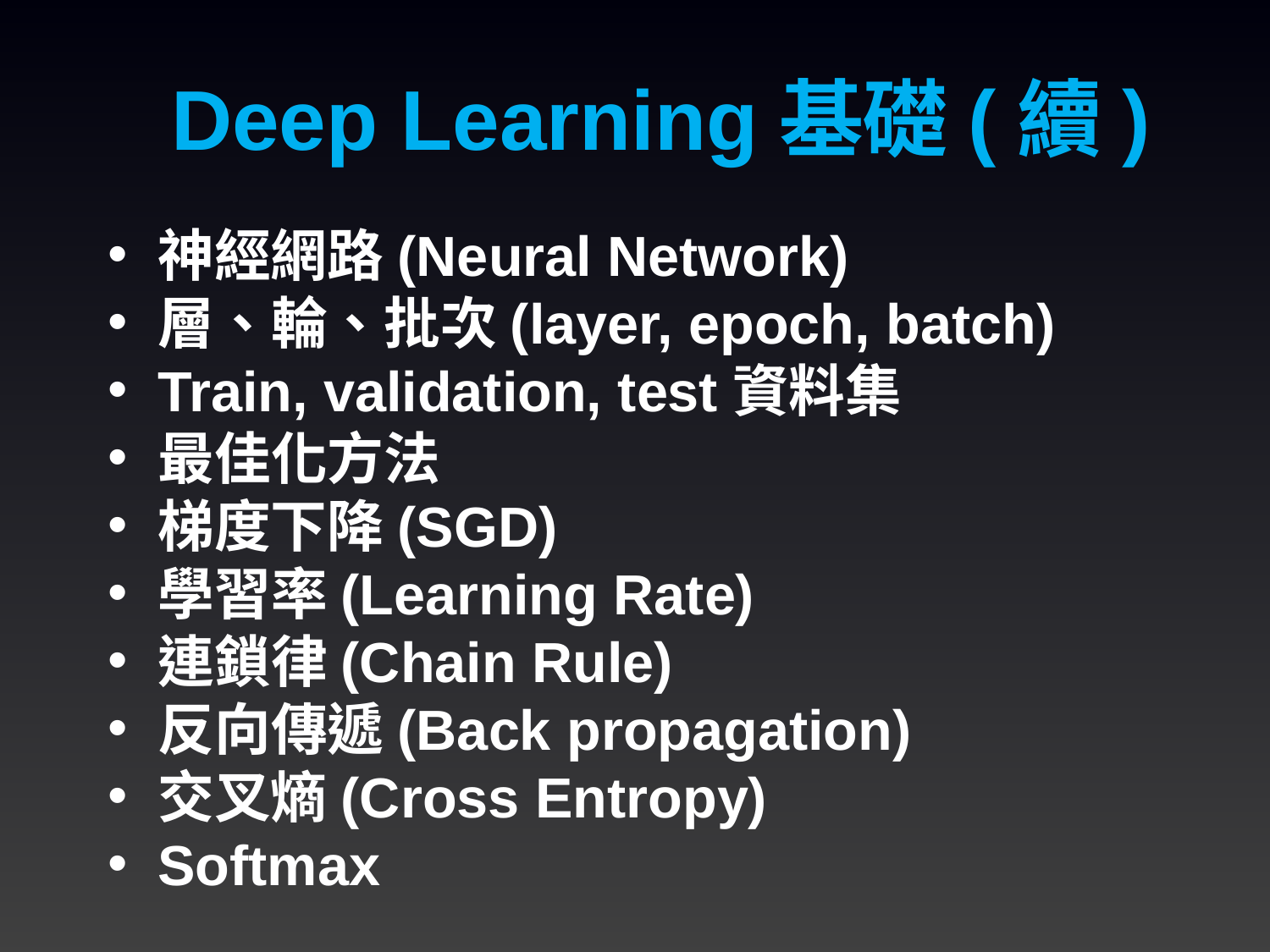

Deep Learning基礎(續)
神經網路(Neural Network)
層、輪、批次(layer, epoch, batch)
Train, validation, test資料集
最佳化方法
梯度下降(SGD)
學習率(Learning Rate)
連鎖律(Chain Rule)
反向傳遞(Back propagation)
交叉熵(Cross Entropy)
Softmax